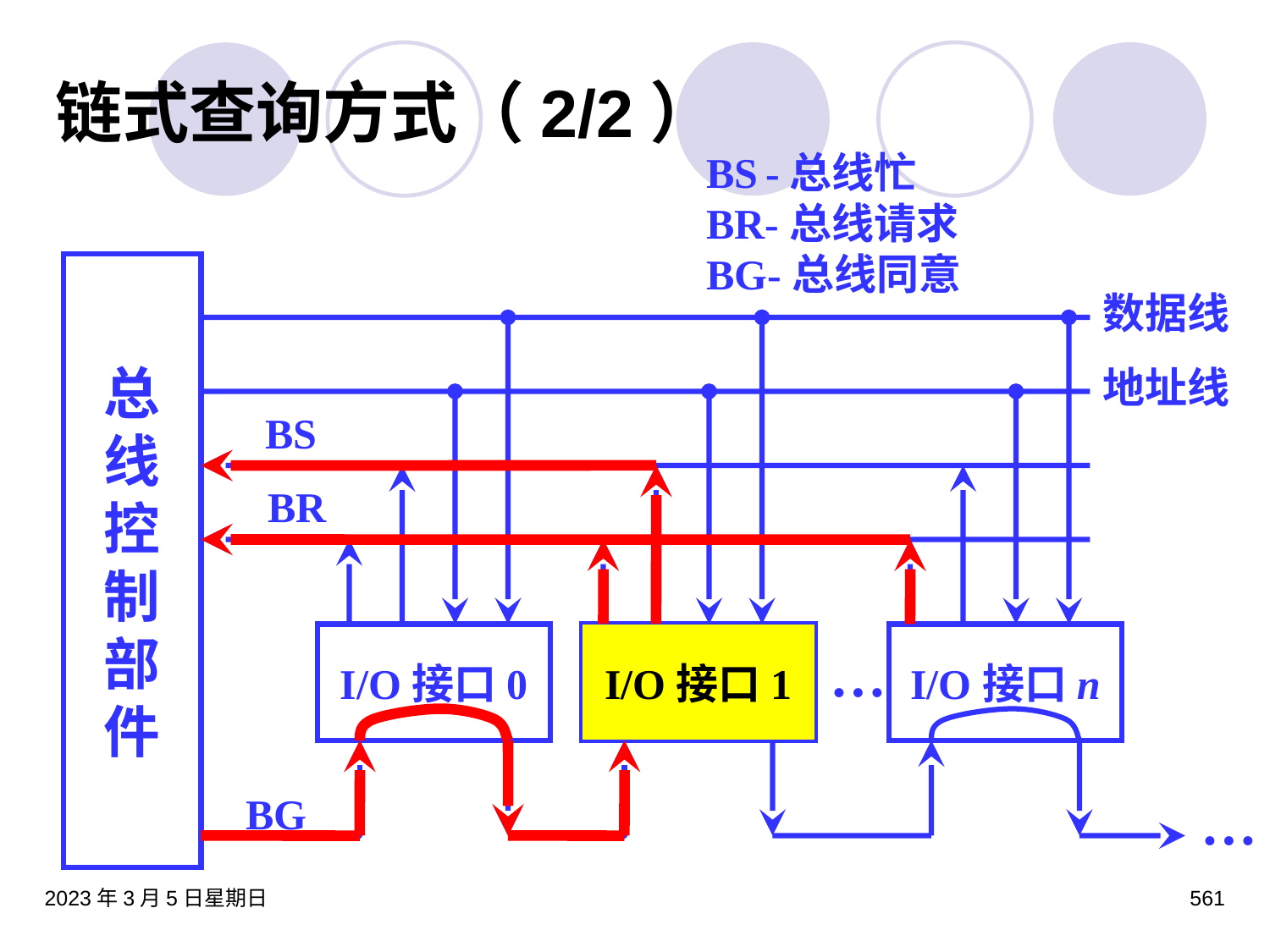

# 链式查询方式（2/2）

BS  -总线忙
BR-总线请求
BG-总线同意
数据线
地址线
总
线
控
制
部
件

BS

BR

I/O接口0
I/O接口1
I/O接口n
…

BG
…

I/O接口1

2023年3月5日星期日
561